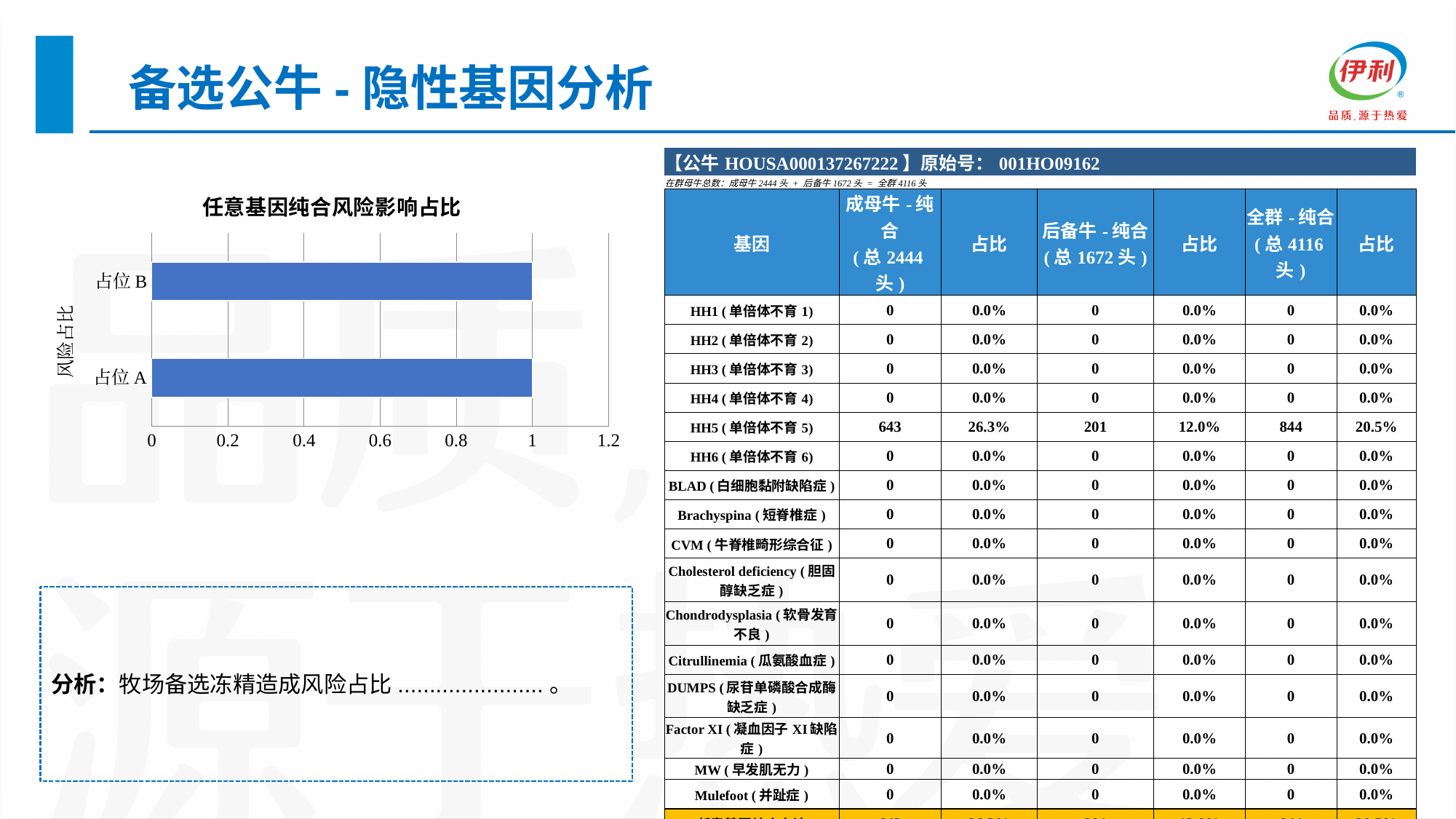

备选公牛-隐性基因分析
| 【公牛HOUSA000137267222】原始号：001HO09162 |  |  |  |  |  |  |
| --- | --- | --- | --- | --- | --- | --- |
| 在群母牛总数：成母牛2444头 + 后备牛1672头 = 全群4116头 |  |  |  |  |  |  |
| 基因 | 成母牛-纯合 (总2444头) | 占比 | 后备牛-纯合 (总1672头) | 占比 | 全群-纯合 (总4116头) | 占比 |
| HH1 (单倍体不育1) | 0 | 0.0% | 0 | 0.0% | 0 | 0.0% |
| HH2 (单倍体不育2) | 0 | 0.0% | 0 | 0.0% | 0 | 0.0% |
| HH3 (单倍体不育3) | 0 | 0.0% | 0 | 0.0% | 0 | 0.0% |
| HH4 (单倍体不育4) | 0 | 0.0% | 0 | 0.0% | 0 | 0.0% |
| HH5 (单倍体不育5) | 643 | 26.3% | 201 | 12.0% | 844 | 20.5% |
| HH6 (单倍体不育6) | 0 | 0.0% | 0 | 0.0% | 0 | 0.0% |
| BLAD (白细胞黏附缺陷症) | 0 | 0.0% | 0 | 0.0% | 0 | 0.0% |
| Brachyspina (短脊椎症) | 0 | 0.0% | 0 | 0.0% | 0 | 0.0% |
| CVM (牛脊椎畸形综合征) | 0 | 0.0% | 0 | 0.0% | 0 | 0.0% |
| Cholesterol deficiency (胆固醇缺乏症) | 0 | 0.0% | 0 | 0.0% | 0 | 0.0% |
| Chondrodysplasia (软骨发育不良) | 0 | 0.0% | 0 | 0.0% | 0 | 0.0% |
| Citrullinemia (瓜氨酸血症) | 0 | 0.0% | 0 | 0.0% | 0 | 0.0% |
| DUMPS (尿苷单磷酸合成酶缺乏症) | 0 | 0.0% | 0 | 0.0% | 0 | 0.0% |
| Factor XI (凝血因子XI缺陷症) | 0 | 0.0% | 0 | 0.0% | 0 | 0.0% |
| MW (早发肌无力) | 0 | 0.0% | 0 | 0.0% | 0 | 0.0% |
| Mulefoot (并趾症) | 0 | 0.0% | 0 | 0.0% | 0 | 0.0% |
| 任意基因纯合小计 | 643 | 26.3% | 201 | 12.0% | 844 | 20.5% |

### Chart: 任意基因纯合风险影响占比

| Category | 占位 |
|---|---|
| 占位A | 1.0 |
| 占位B | 1.0 |
分析：牧场备选冻精造成风险占比.......................。